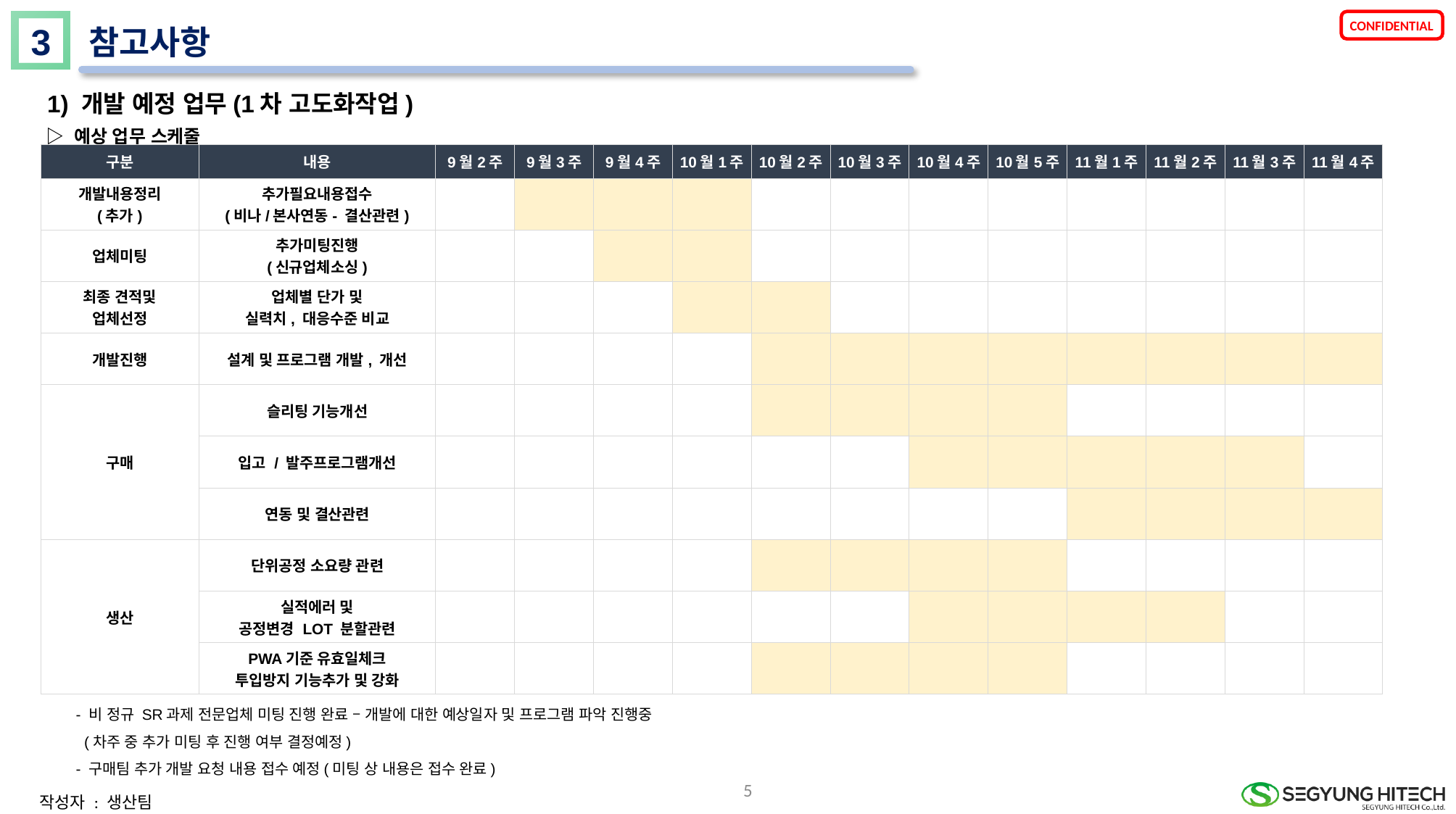

3
참고사항
1) 개발 예정 업무(1차 고도화작업)
           ▷ 예상 업무 스케줄
| 구분 | 내용 | 9월2주 | 9월3주 | 9월4주 | 10월1주 | 10월2주 | 10월3주 | 10월4주 | 10월5주 | 11월1주 | 11월2주 | 11월3주 | 11월4주 |
| --- | --- | --- | --- | --- | --- | --- | --- | --- | --- | --- | --- | --- | --- |
| 개발내용정리 (추가) | 추가필요내용접수 (비나/본사연동- 결산관련) |  |  |  |  |  |  |  |  |  |  |  |  |
| 업체미팅 | 추가미팅진행 (신규업체소싱) |  |  |  |  |  |  |  |  |  |  |  |  |
| 최종 견적및 업체선정 | 업체별 단가 및 실력치, 대응수준 비교 |  |  |  |  |  |  |  |  |  |  |  |  |
| 개발진행 | 설계 및 프로그램 개발, 개선 |  |  |  |  |  |  |  |  |  |  |  |  |
| 구매 | 슬리팅 기능개선 |  |  |  |  |  |  |  |  |  |  |  |  |
|  | 입고 / 발주프로그램개선 |  |  |  |  |  |  |  |  |  |  |  |  |
|  | 연동 및 결산관련 |  |  |  |  |  |  |  |  |  |  |  |  |
| 생산 | 단위공정 소요량 관련 |  |  |  |  |  |  |  |  |  |  |  |  |
|  | 실적에러 및 공정변경 LOT 분할관련 |  |  |  |  |  |  |  |  |  |  |  |  |
|  | PWA기준 유효일체크 투입방지 기능추가 및 강화 |  |  |  |  |  |  |  |  |  |  |  |  |
              - 비 정규 SR과제 전문업체 미팅 진행 완료 – 개발에 대한 예상일자 및 프로그램 파악 진행중
                (차주 중 추가 미팅 후 진행 여부 결정예정)
              - 구매팀 추가 개발 요청 내용 접수 예정(미팅 상 내용은 접수 완료)
5
작성자 : 생산팀